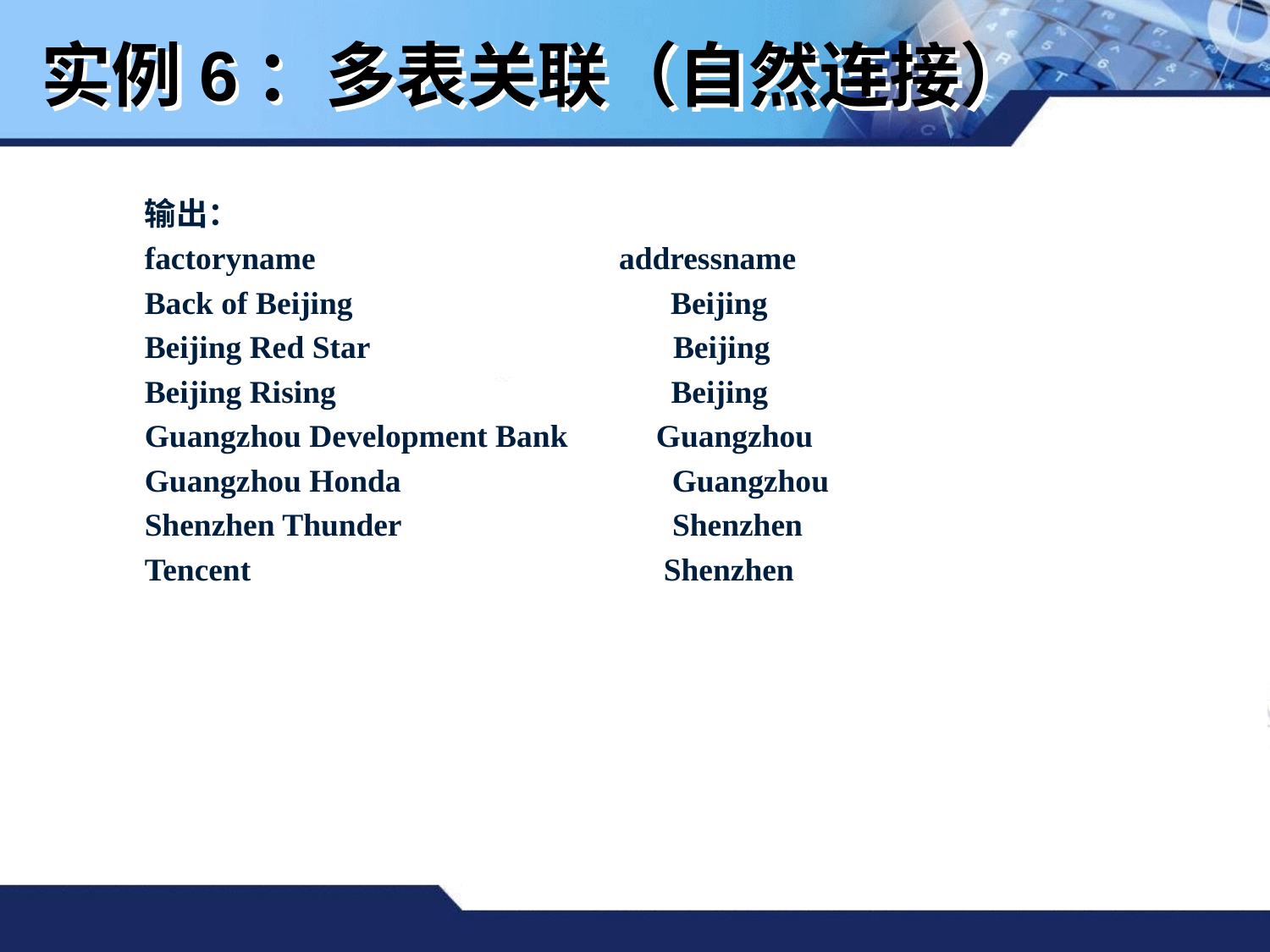

# 实例6：多表关联（自然连接）
输出：
factoryname                    　　　　addressname
Back of Beijing                    　　　　  Beijing
Beijing Red Star                    　　　　Beijing
Beijing Rising                    　　　　　Beijing
Guangzhou Development Bank           Guangzhou
Guangzhou Honda                　　　　Guangzhou
Shenzhen Thunder                　　　　Shenzhen
Tencent                    　　　　　　　  Shenzhen